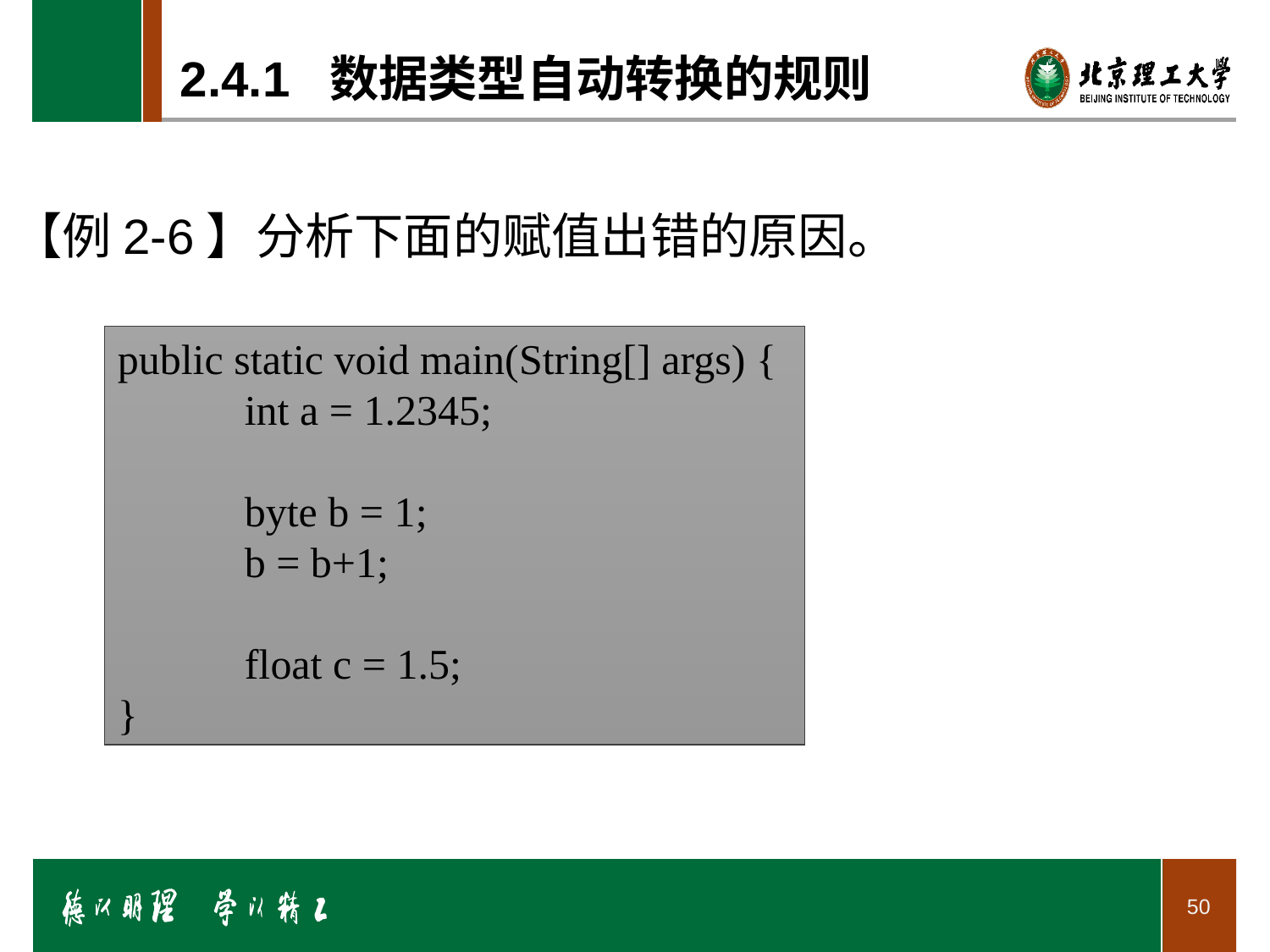

# 2.4.1  数据类型自动转换的规则
【例2-6】分析下面的赋值出错的原因。
public static void main(String[] args) {
	int a = 1.2345;

	byte b = 1;
	b = b+1;

	float c = 1.5;
}